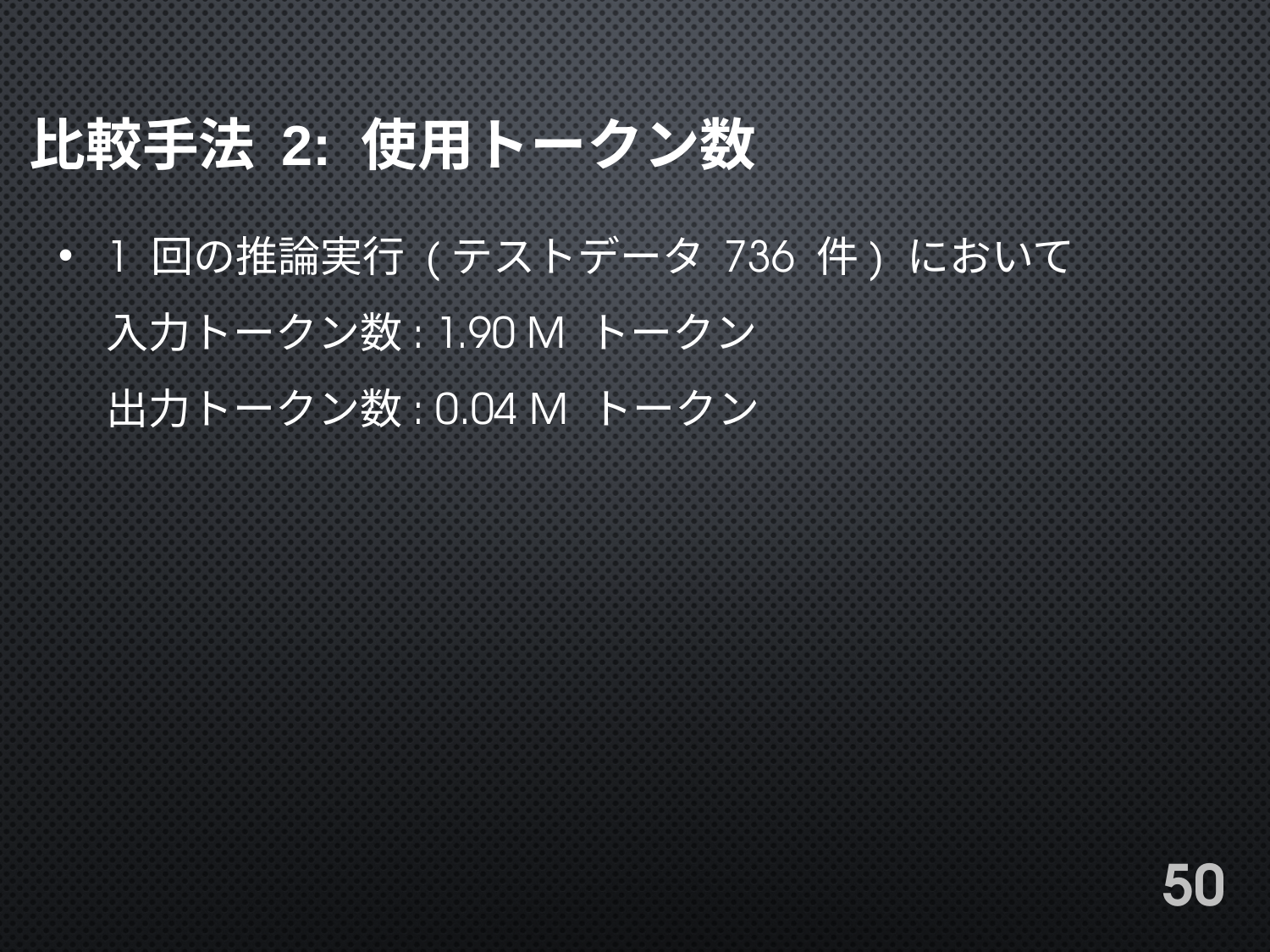

比較手法 2: 使用トークン数
1 回の推論実行 (テストデータ 736 件) において
入力トークン数: 1.90 M トークン
出力トークン数: 0.04 M トークン

50